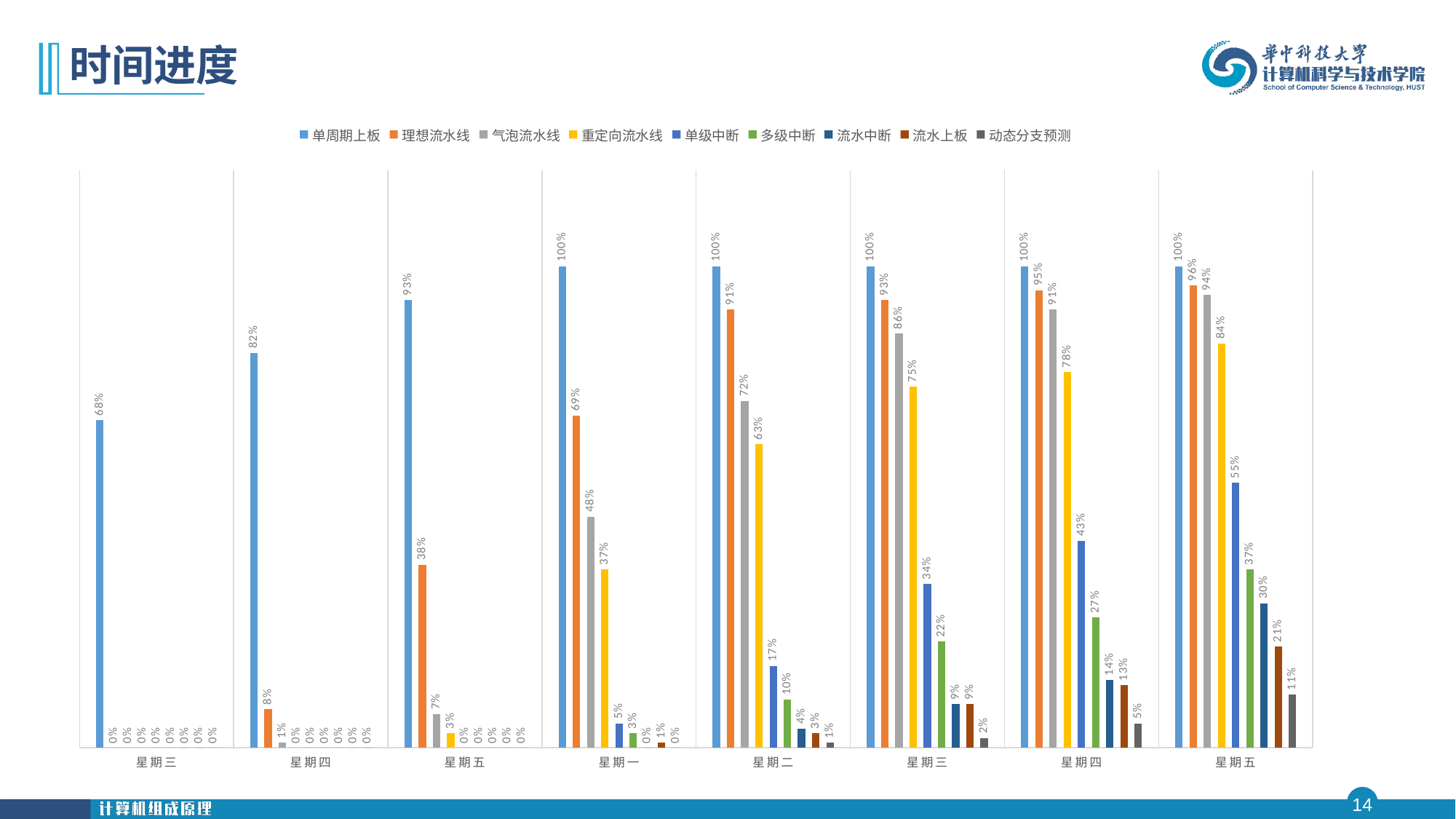

# 时间进度

### Chart

| Category | 单周期上板 | 理想流水线 | 气泡流水线 | 重定向流水线 | 单级中断 | 多级中断 | 流水中断 | 流水上板 | 动态分支预测 |
|---|---|---|---|---|---|---|---|---|---|
| 星期三 | 0.68 | 0.0 | 0.0 | 0.0 | 0.0 | 0.0 | 0.0 | 0.0 | 0.0 |
| 星期四 | 0.82 | 0.08 | 0.01 | 0.0 | 0.0 | 0.0 | 0.0 | 0.0 | 0.0 |
| 星期五 | 0.93 | 0.38 | 0.07 | 0.03 | 0.0 | 0.0 | 0.0 | 0.0 | 0.0 |
| 星期一 | 1.0 | 0.69 | 0.48 | 0.37 | 0.05 | 0.03 | 0.0 | 0.01 | 0.0 |
| 星期二 | 1.0 | 0.91 | 0.72 | 0.63 | 0.17 | 0.1 | 0.04 | 0.03 | 0.01 |
| 星期三 | 1.0 | 0.93 | 0.86 | 0.75 | 0.34 | 0.22 | 0.09 | 0.09 | 0.02 |
| 星期四 | 1.0 | 0.95 | 0.91 | 0.78 | 0.43 | 0.27 | 0.14 | 0.13 | 0.05 |
| 星期五 | 1.0 | 0.96 | 0.94 | 0.84 | 0.55 | 0.37 | 0.3 | 0.21 | 0.11 |